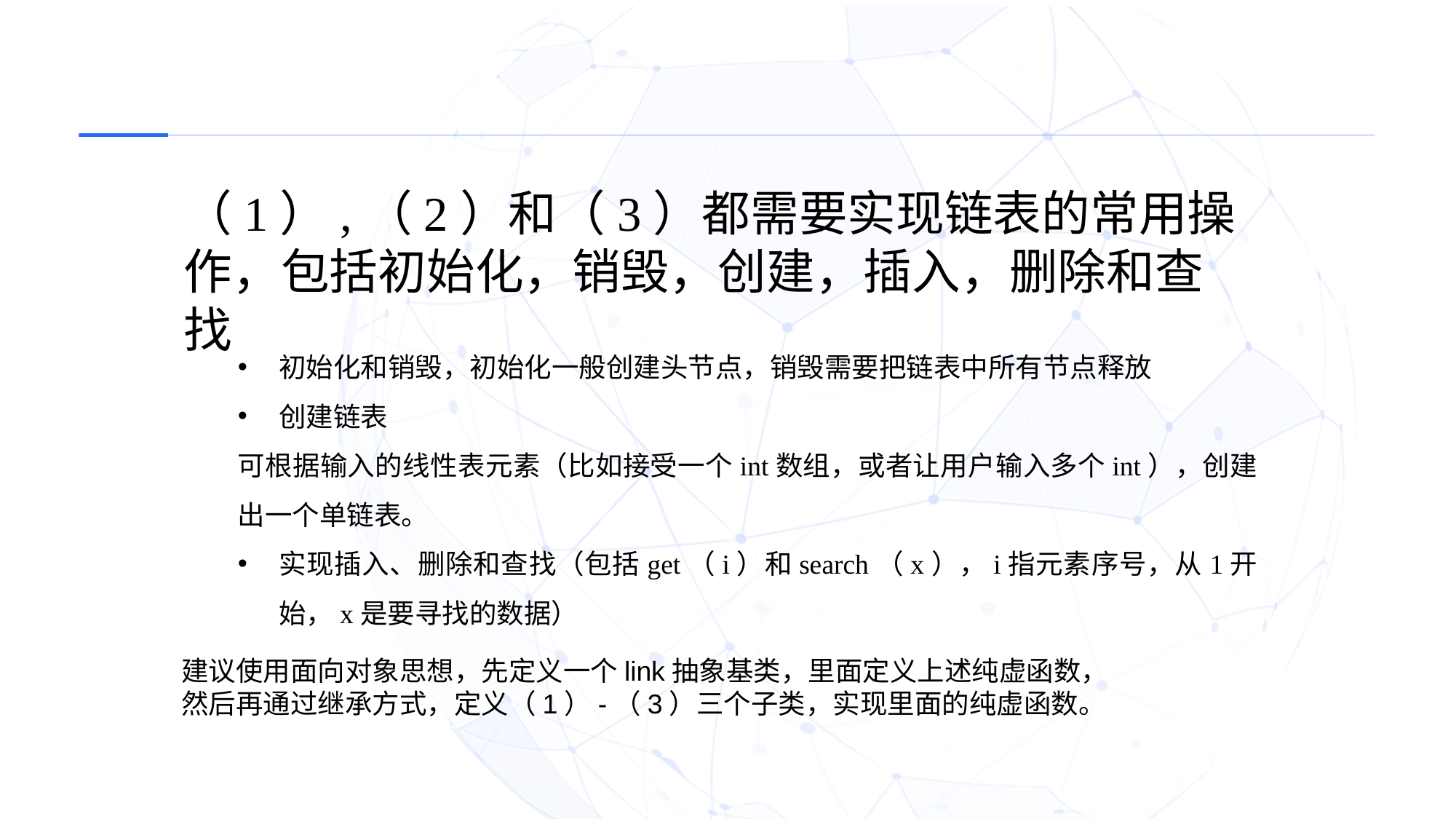

（1）,（2）和（3）都需要实现链表的常用操作，包括初始化，销毁，创建，插入，删除和查找
初始化和销毁，初始化一般创建头节点，销毁需要把链表中所有节点释放
创建链表
可根据输入的线性表元素（比如接受一个int数组，或者让用户输入多个int），创建出一个单链表。
实现插入、删除和查找（包括get（i）和search（x），i指元素序号，从1开始，x是要寻找的数据）
建议使用面向对象思想，先定义一个link抽象基类，里面定义上述纯虚函数，
然后再通过继承方式，定义（1）-（3）三个子类，实现里面的纯虚函数。